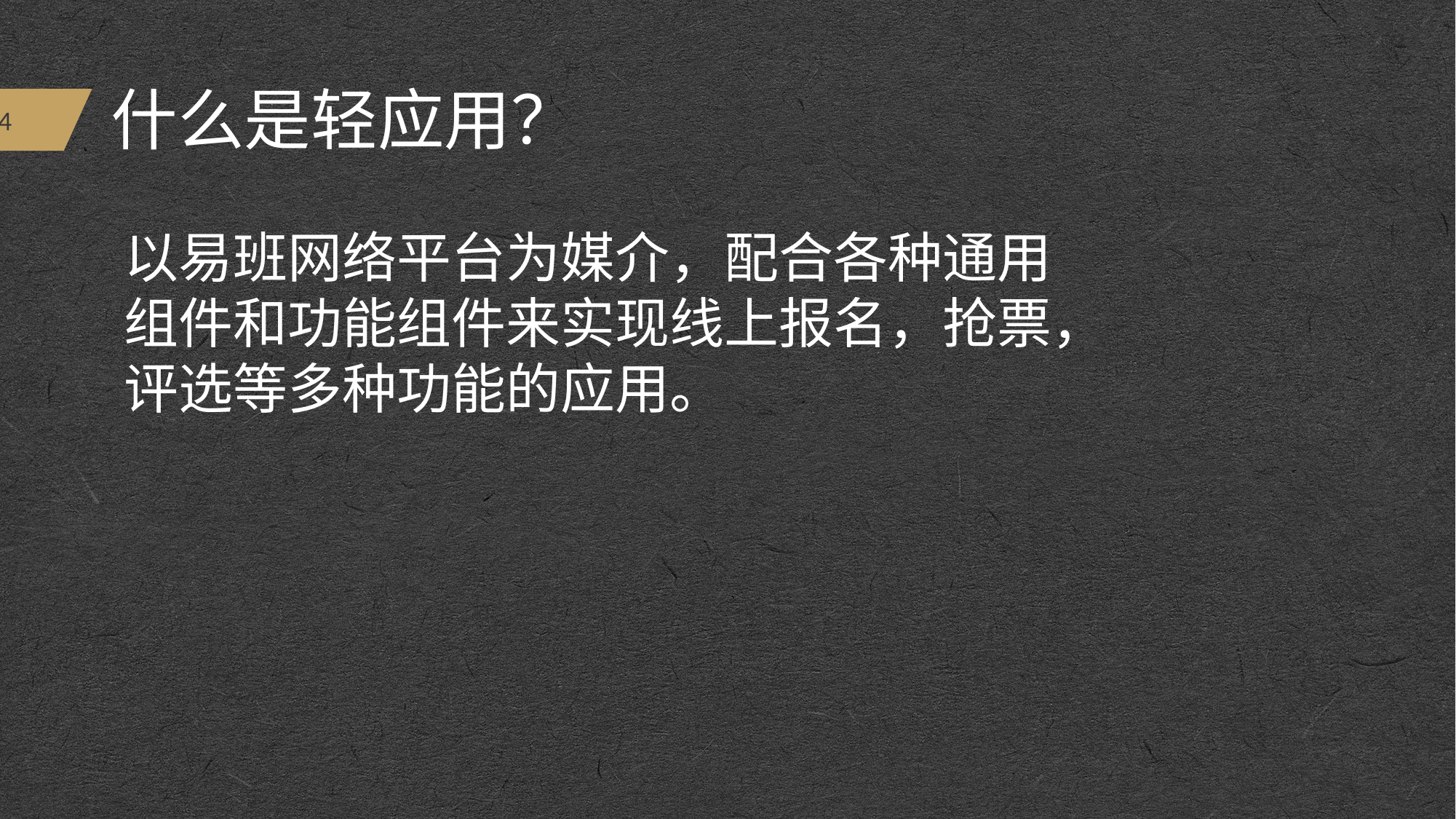

# 什么是轻应用？
以易班网络平台为媒介，配合各种通用组件和功能组件来实现线上报名，抢票，评选等多种功能的应用。